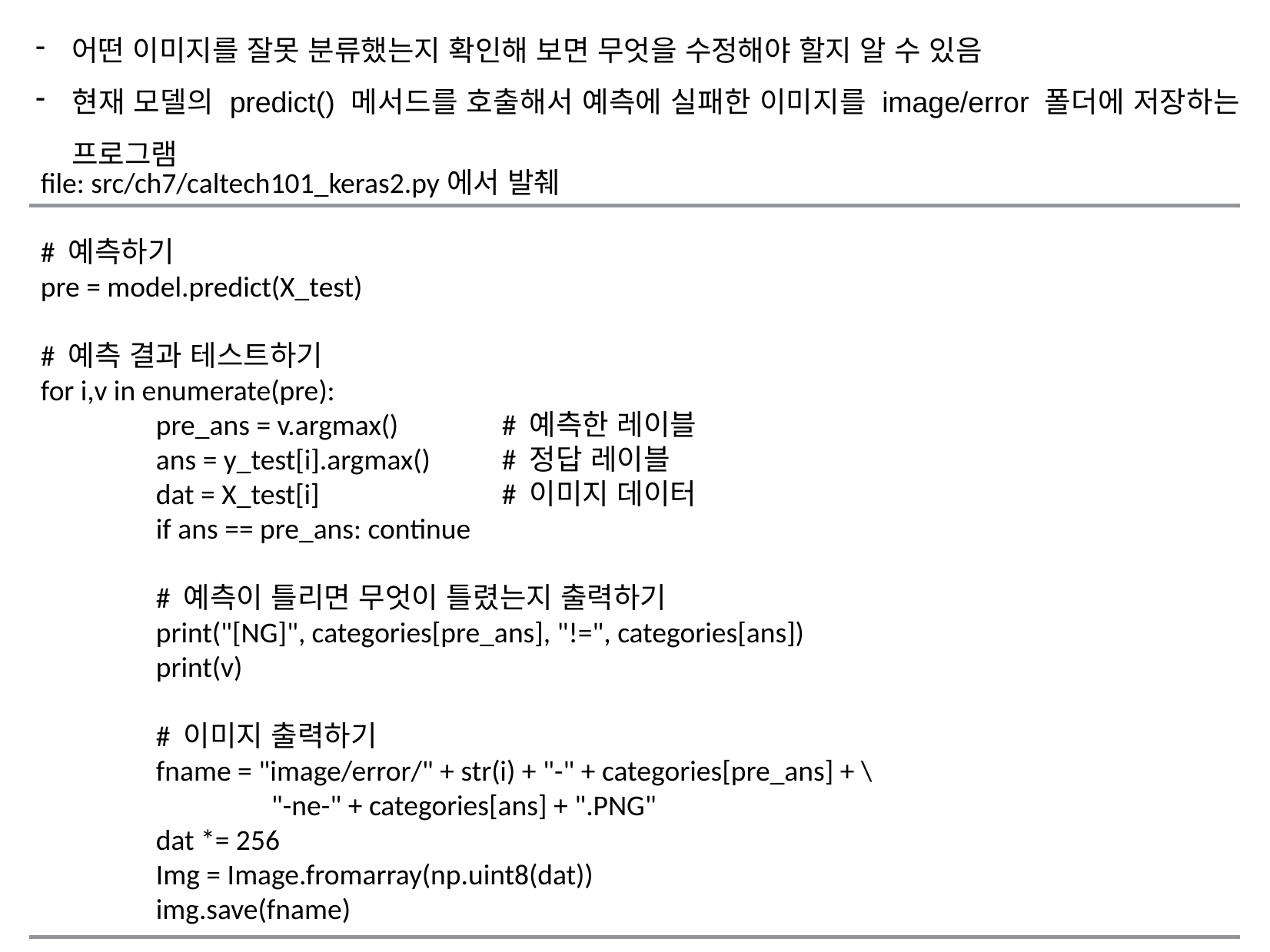

어떤 이미지를 잘못 분류했는지 확인해 보면 무엇을 수정해야 할지 알 수 있음
현재 모델의 predict() 메서드를 호출해서 예측에 실패한 이미지를 image/error 폴더에 저장하는 프로그램
file: src/ch7/caltech101_keras2.py에서 발췌

# 예측하기
pre = model.predict(X_test)

# 예측 결과 테스트하기
for i,v in enumerate(pre):
	pre_ans = v.argmax()	# 예측한 레이블
	ans = y_test[i].argmax()	# 정답 레이블
	dat = X_test[i]		# 이미지 데이터
	if ans == pre_ans: continue

	# 예측이 틀리면 무엇이 틀렸는지 출력하기
	print("[NG]", categories[pre_ans], "!=", categories[ans])
	print(v)

	# 이미지 출력하기
	fname = "image/error/" + str(i) + "-" + categories[pre_ans] + \
		"-ne-" + categories[ans] + ".PNG"
	dat *= 256
	Img = Image.fromarray(np.uint8(dat))
	img.save(fname)